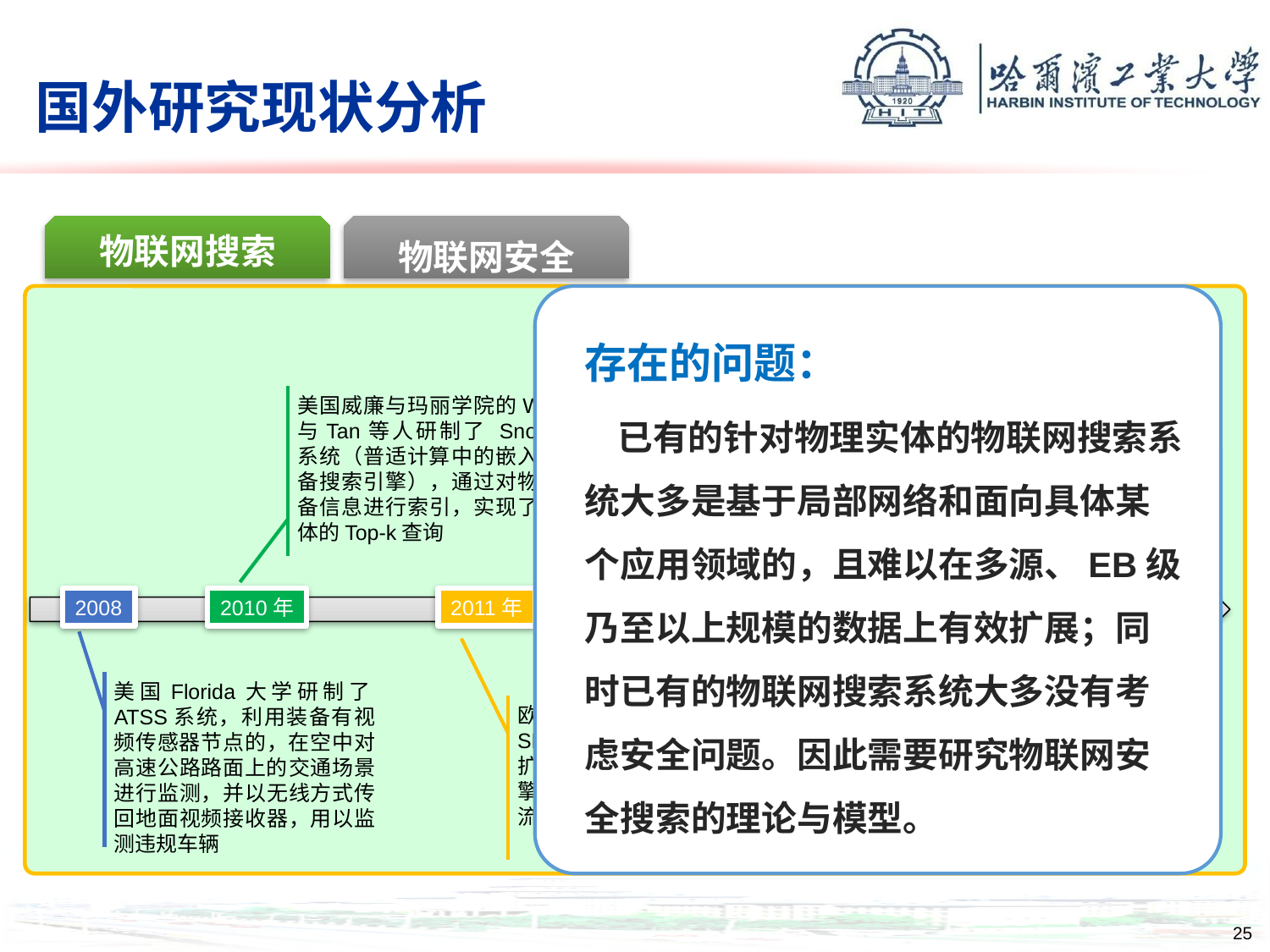

# 国外研究现状分析
物联网搜索
物联网安全

存在的问题：
   已有的针对物理实体的物联网搜索系统大多是基于局部网络和面向具体某个应用领域的，且难以在多源、EB级乃至以上规模的数据上有效扩展；同时已有的物联网搜索系统大多没有考虑安全问题。因此需要研究物联网安全搜索的理论与模型。
2012年，英国格拉斯哥大学的Sophie等人基于欧盟的SMART, 开发了物联网搜索引擎，实现了智慧城市中基于摄像头、麦克风等传感器的数据获取，并与社交网络相结合，实现了图像、音视频的搜集、搜索和通信
美国威廉与玛丽学院的Wang与Tan等人研制了 Snoogle系统（普适计算中的嵌入式设备搜索引擎），通过对物理设备信息进行索引，实现了对物体的Top-k查询
2010年

2008
美国Florida大学研制了ATSS系统，利用装备有视频传感器节点的，在空中对高速公路路面上的交通场景进行监测，并以无线方式传回地面视频接收器，用以监测违规车辆
2011年
欧盟第七研发计划研制SMART项目，实现一个可扩展开源的多媒体搜索引擎，来对物理世界中的信息流进行检索。
2012年